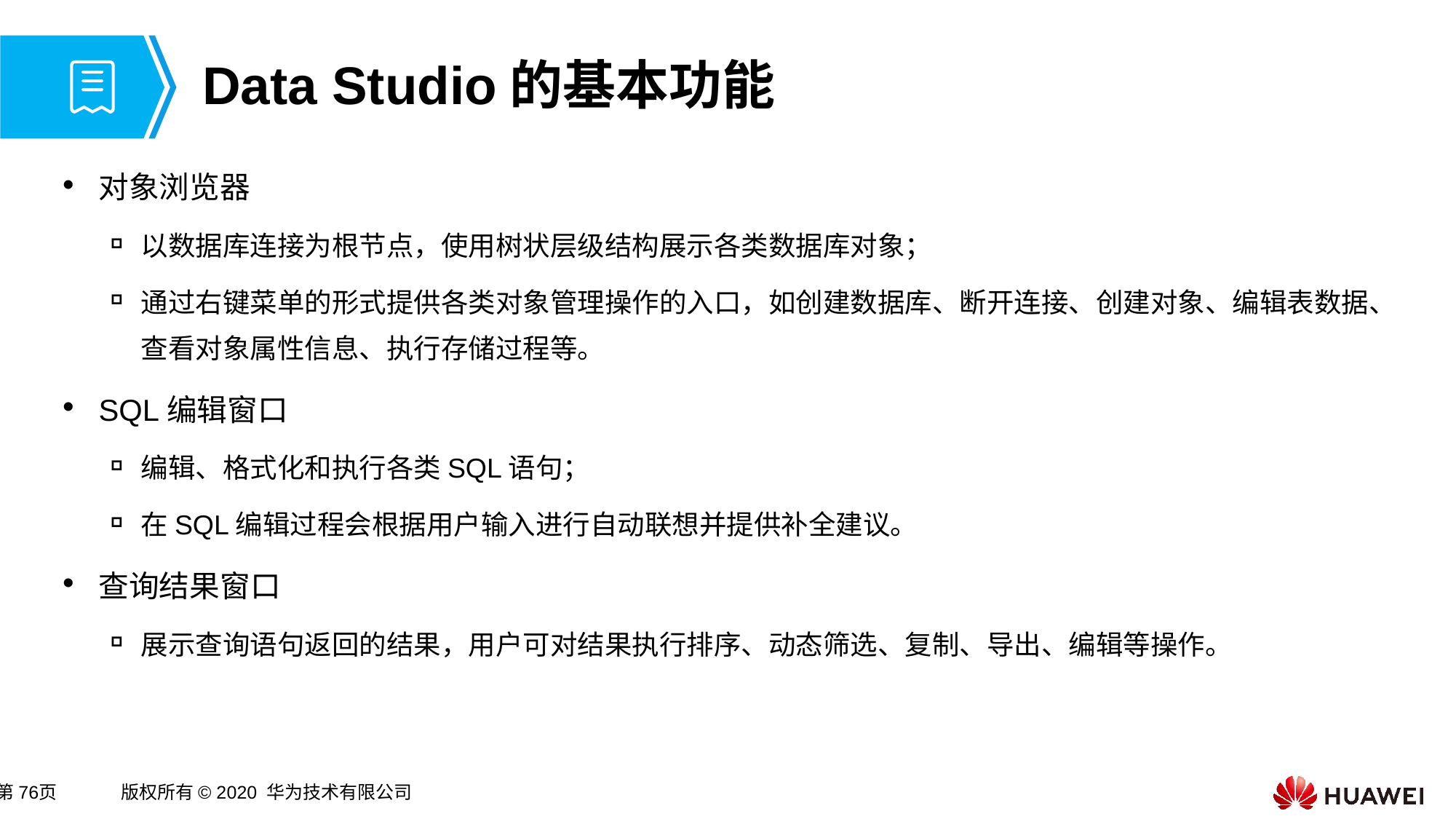

# Data Studio的基本功能
对象浏览器
以数据库连接为根节点，使用树状层级结构展示各类数据库对象；
通过右键菜单的形式提供各类对象管理操作的入口，如创建数据库、断开连接、创建对象、编辑表数据、查看对象属性信息、执行存储过程等。
SQL编辑窗口
编辑、格式化和执行各类SQL语句；
在SQL编辑过程会根据用户输入进行自动联想并提供补全建议。
查询结果窗口
展示查询语句返回的结果，用户可对结果执行排序、动态筛选、复制、导出、编辑等操作。